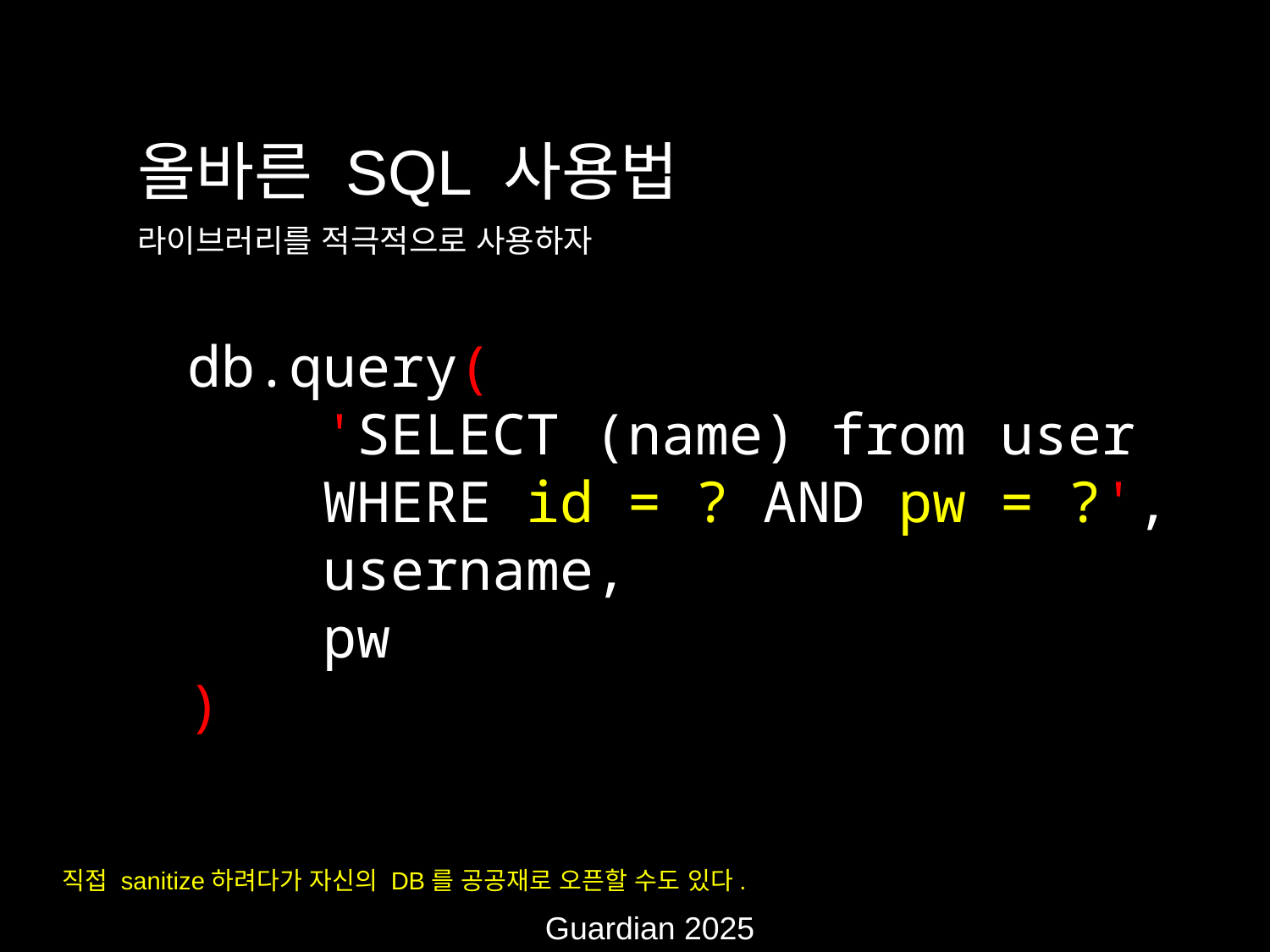

올바른 SQL 사용법
라이브러리를 적극적으로 사용하자
db.query(
    'SELECT (name) from user
    WHERE id = ? AND pw = ?',
    username,
    pw
)
직접 sanitize하려다가 자신의 DB를 공공재로 오픈할 수도 있다.